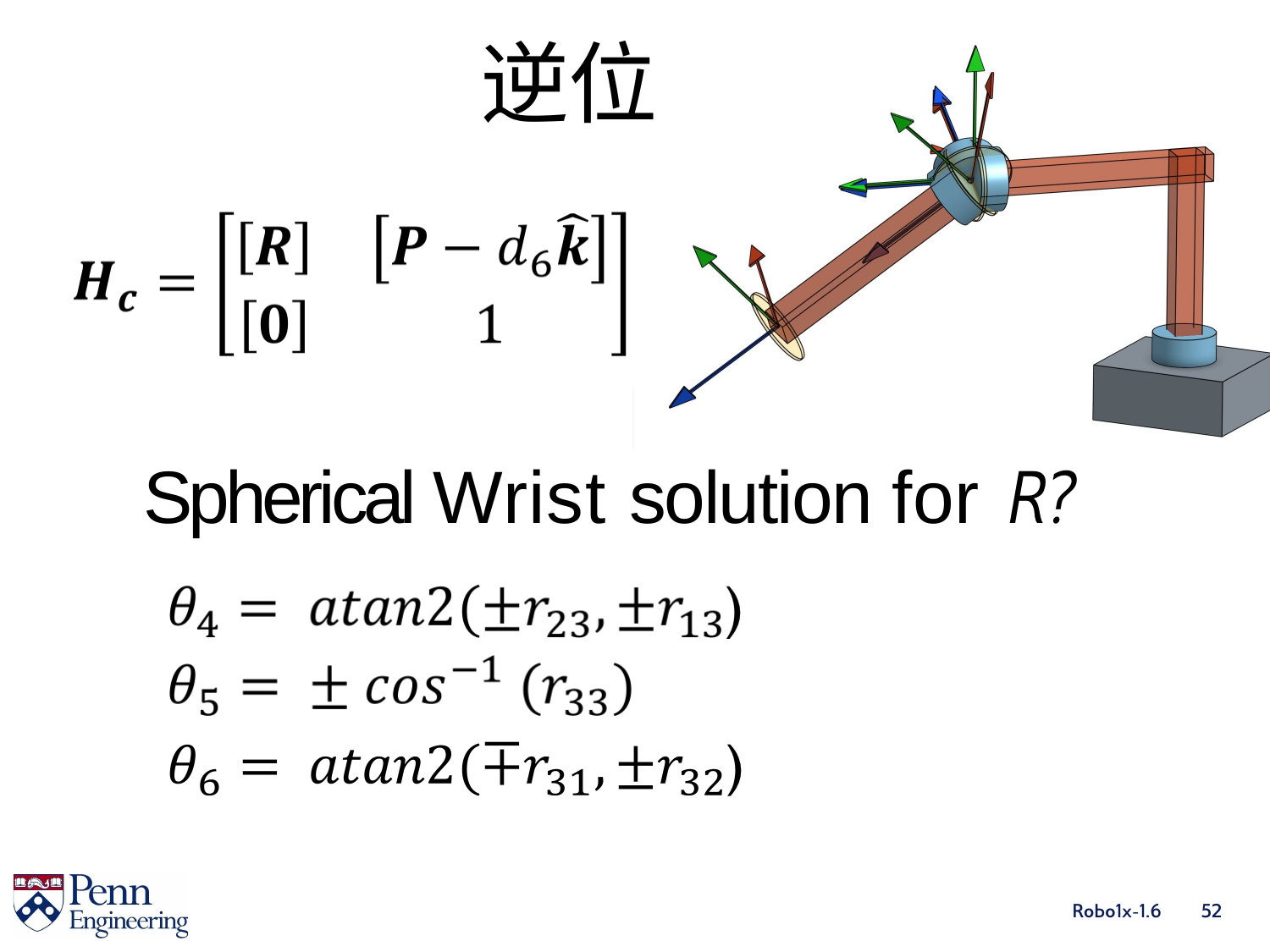

# 逆位

Spherical Wrist solution for R?

Robo1x-1.6
52